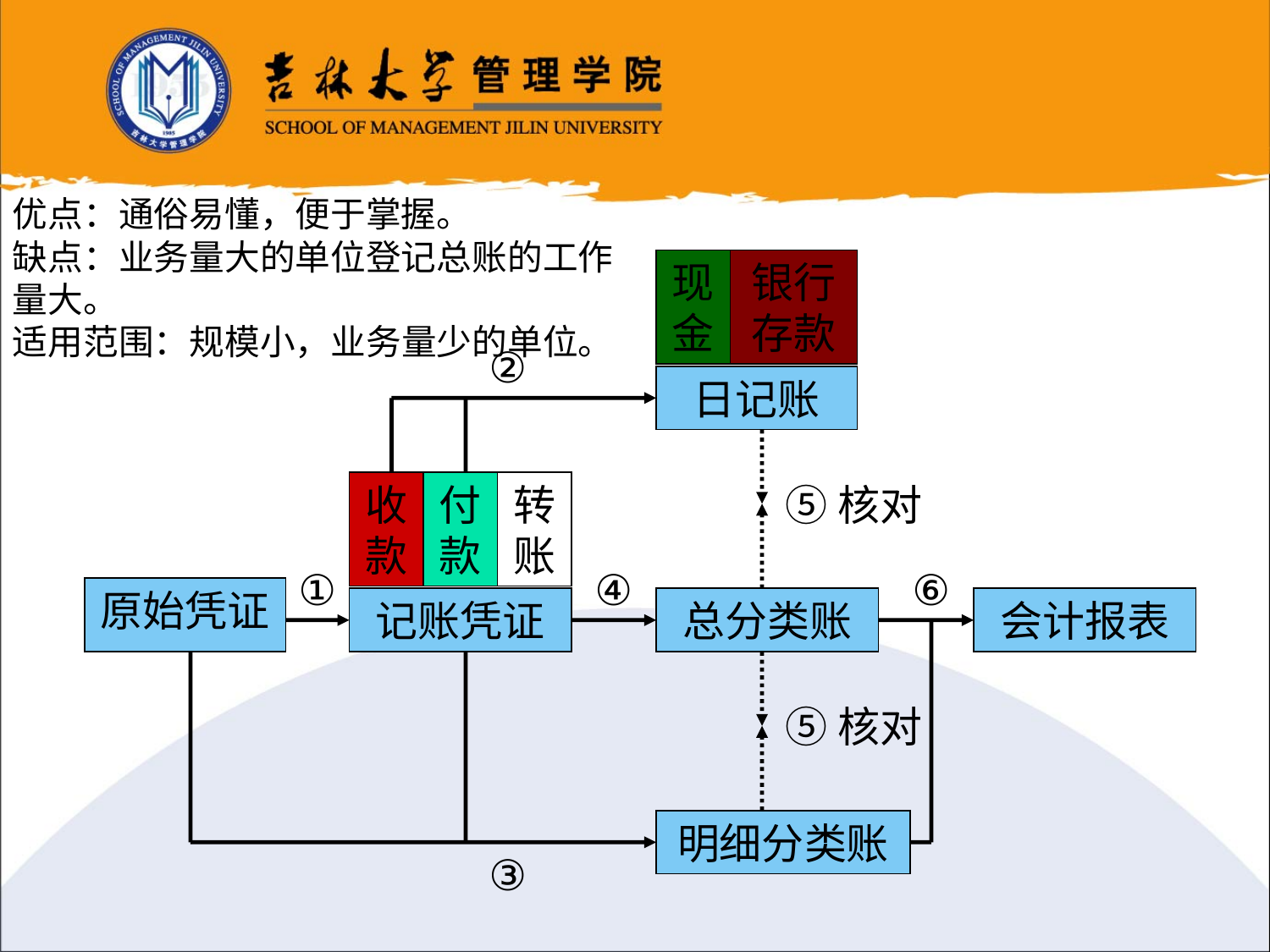

优点：通俗易懂，便于掌握。
缺点：业务量大的单位登记总账的工作量大。
适用范围：规模小，业务量少的单位。
现金
银行存款
②
日记账

收款
付款
转账
⑤核对

①
④
⑥
原始凭证
记账凭证
总分类账
会计报表

⑤核对

明细分类账

③

142